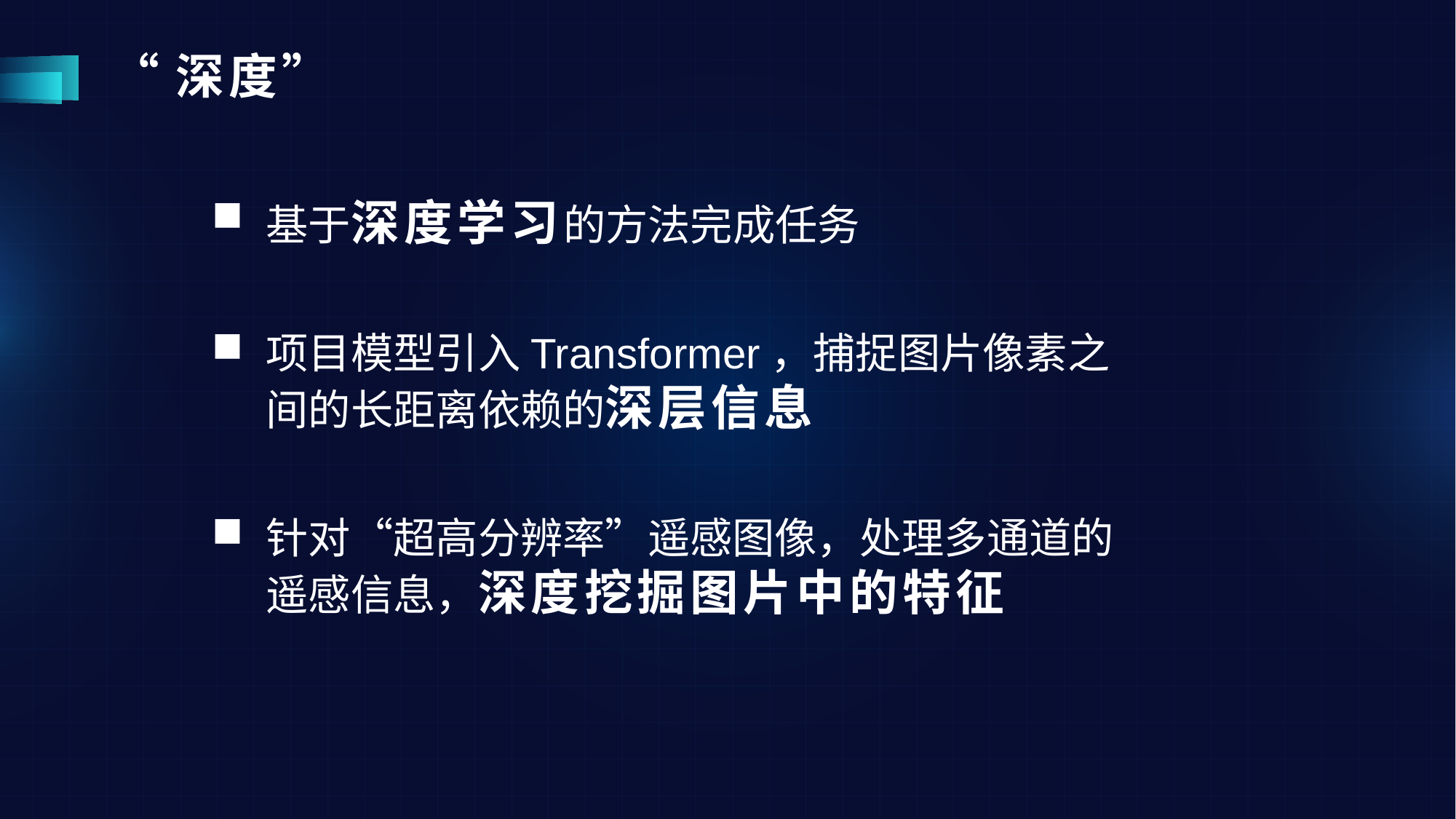

# “深度”
基于深度学习的方法完成任务
项目模型引入Transformer，捕捉图片像素之间的长距离依赖的深层信息
针对“超高分辨率”遥感图像，处理多通道的遥感信息，深度挖掘图片中的特征